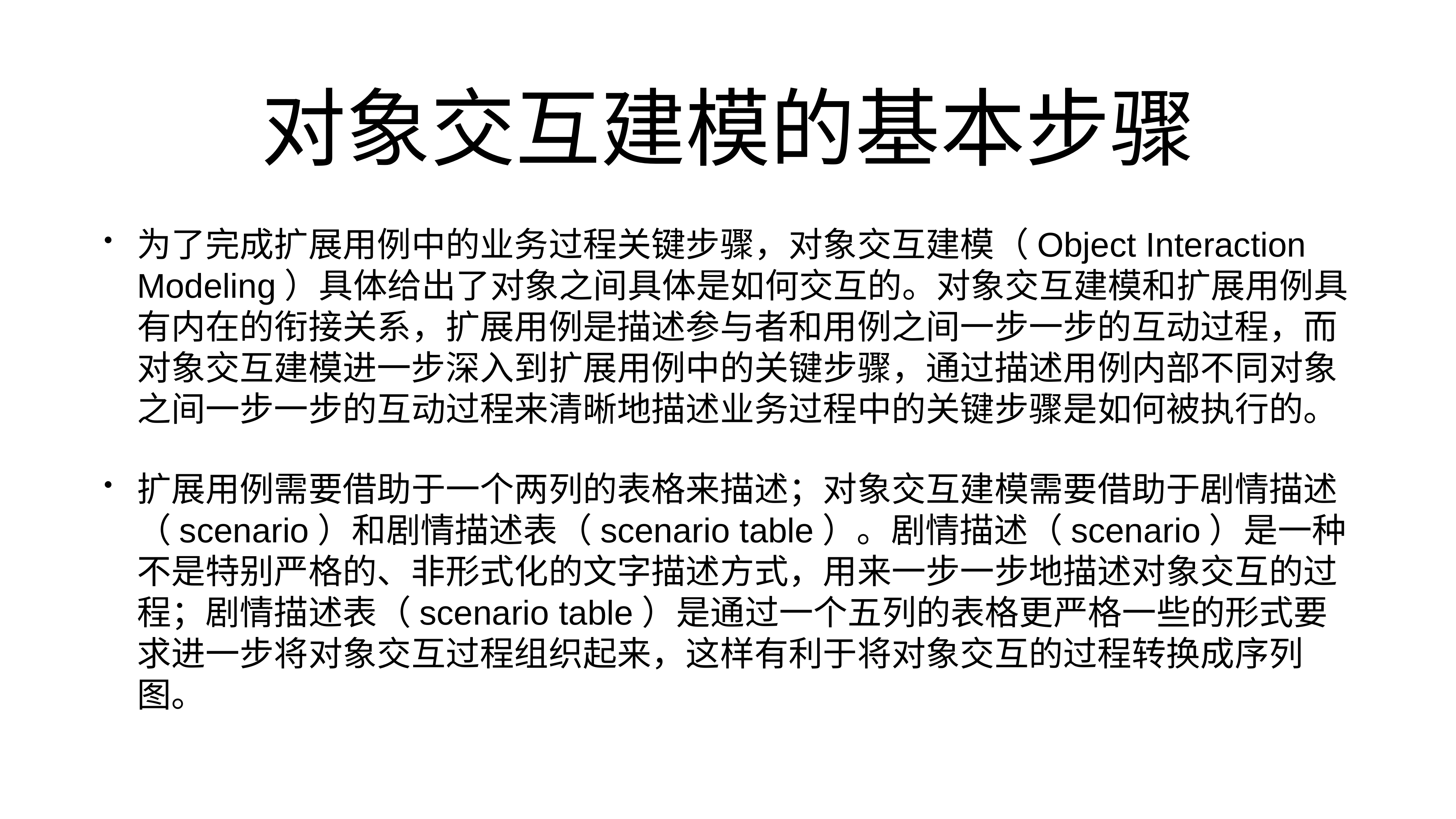

# 对象交互建模的基本步骤
为了完成扩展用例中的业务过程关键步骤，对象交互建模（Object Interaction Modeling）具体给出了对象之间具体是如何交互的。对象交互建模和扩展用例具有内在的衔接关系，扩展用例是描述参与者和用例之间一步一步的互动过程，而对象交互建模进一步深入到扩展用例中的关键步骤，通过描述用例内部不同对象之间一步一步的互动过程来清晰地描述业务过程中的关键步骤是如何被执行的。
扩展用例需要借助于一个两列的表格来描述；对象交互建模需要借助于剧情描述（scenario）和剧情描述表（scenario table）。剧情描述（scenario）是一种不是特别严格的、非形式化的文字描述方式，用来一步一步地描述对象交互的过程；剧情描述表（scenario table）是通过一个五列的表格更严格一些的形式要求进一步将对象交互过程组织起来，这样有利于将对象交互的过程转换成序列图。